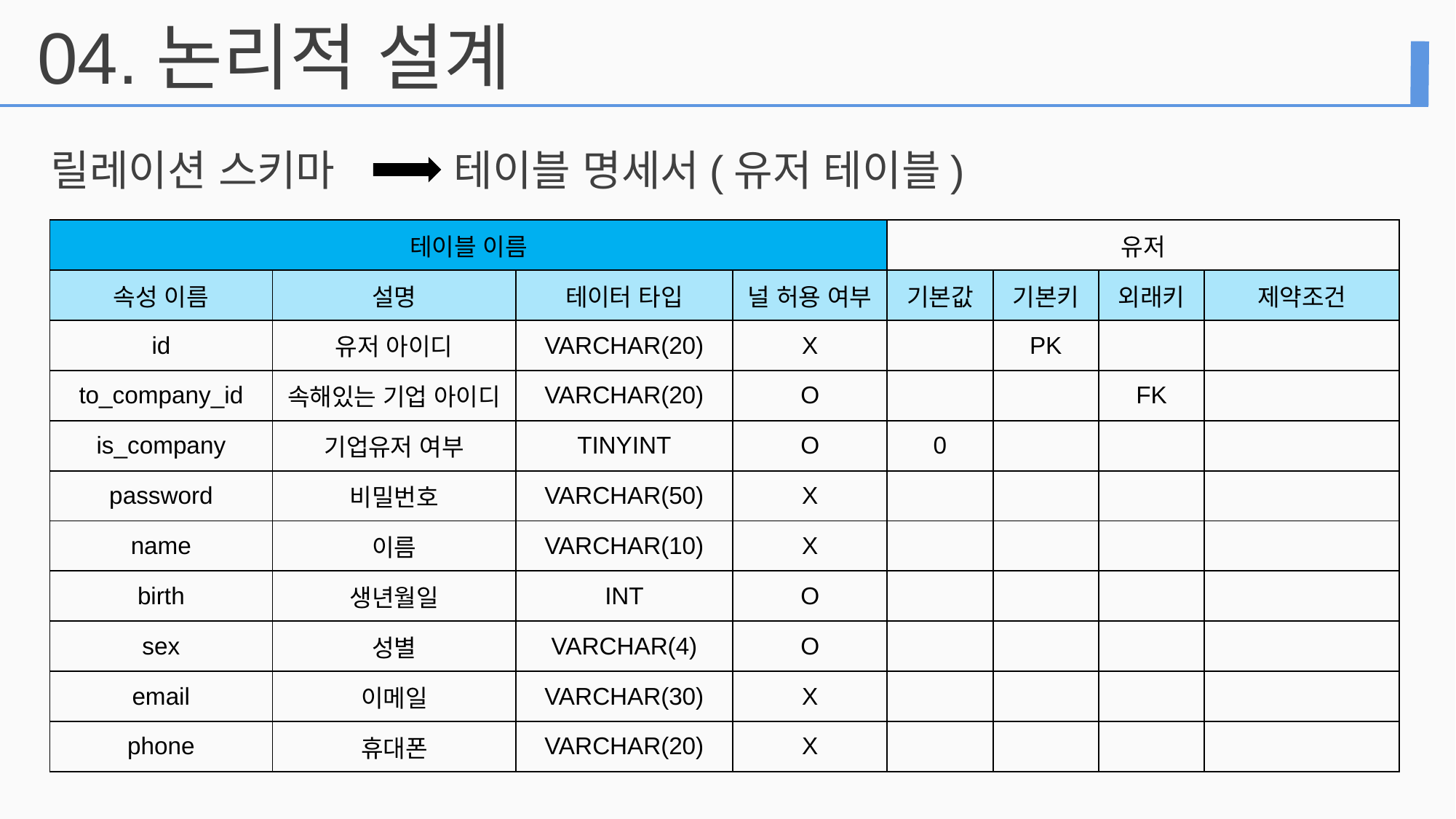

04.
논리적 설계
릴레이션 스키마
테이블 명세서(유저 테이블)

| 테이블 이름 |  |  |  | 유저 |  |  |  |
| --- | --- | --- | --- | --- | --- | --- | --- |
| 속성 이름 | 설명 | 테이터 타입 | 널 허용 여부 | 기본값 | 기본키 | 외래키 | 제약조건 |
| id | 유저 아이디 | VARCHAR(20) | X |  | PK |  |  |
| to\_company\_id | 속해있는 기업 아이디 | VARCHAR(20) | O |  |  | FK |  |
| is\_company | 기업유저 여부 | TINYINT | O | 0 |  |  |  |
| password | 비밀번호 | VARCHAR(50) | X |  |  |  |  |
| name | 이름 | VARCHAR(10) | X |  |  |  |  |
| birth | 생년월일 | INT | O |  |  |  |  |
| sex | 성별 | VARCHAR(4) | O |  |  |  |  |
| email | 이메일 | VARCHAR(30) | X |  |  |  |  |
| phone | 휴대폰 | VARCHAR(20) | X |  |  |  |  |